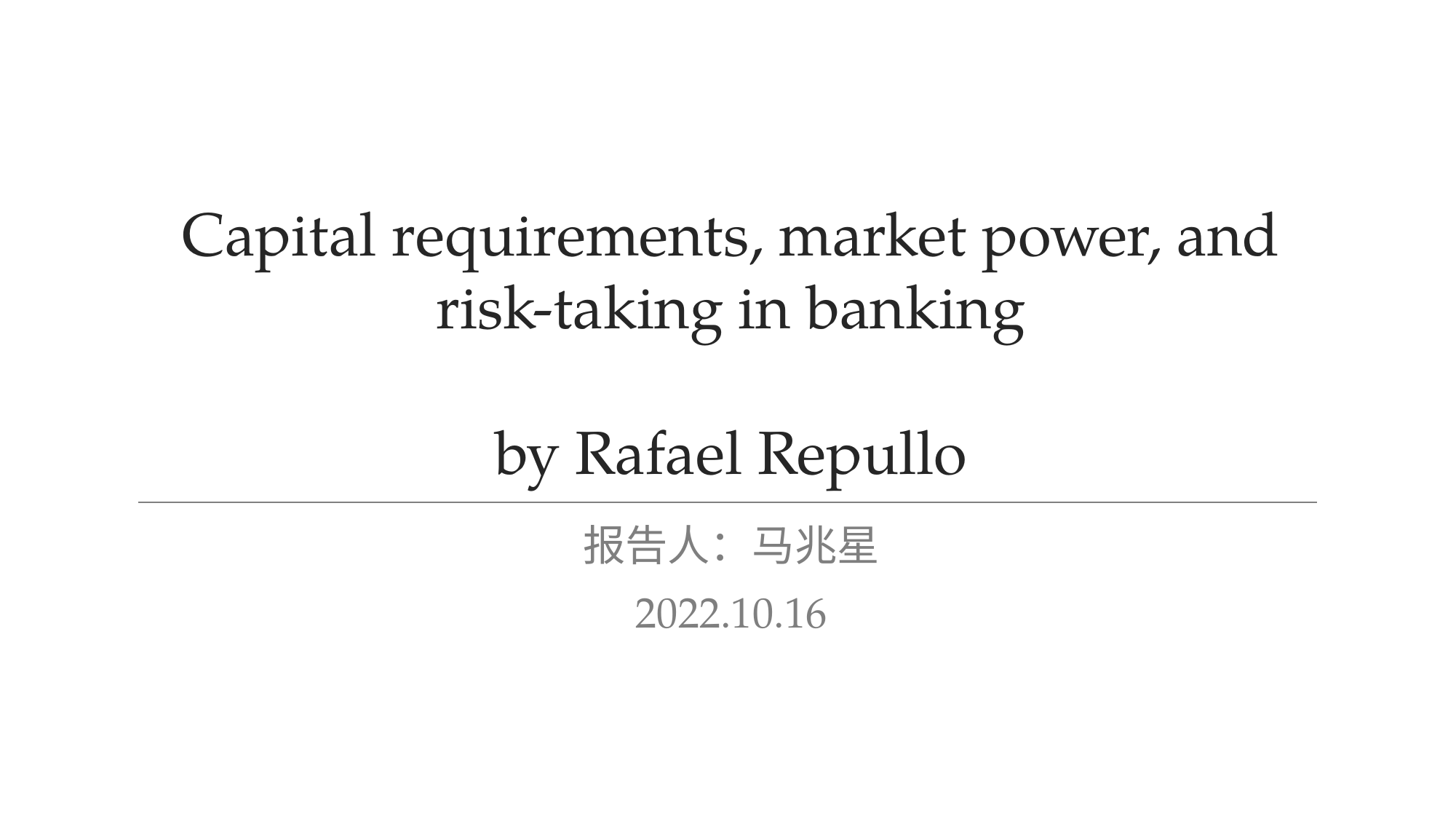

# Capital requirements, market power, and risk-taking in banking by Rafael Repullo
报告人：马兆星
2022.10.16